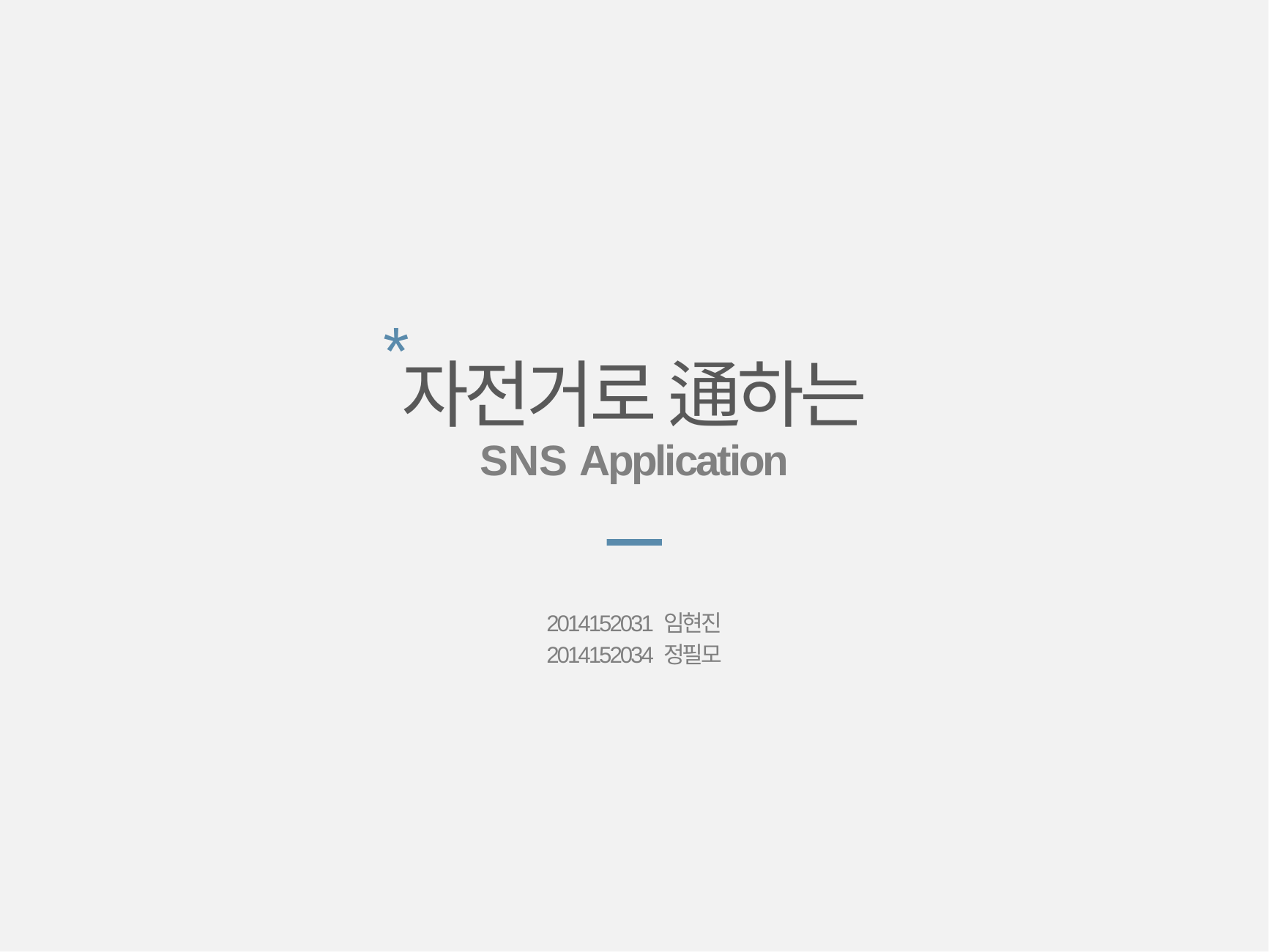

*
자전거로 通하는
SNS Application
2014152031 임현진
2014152034 정필모